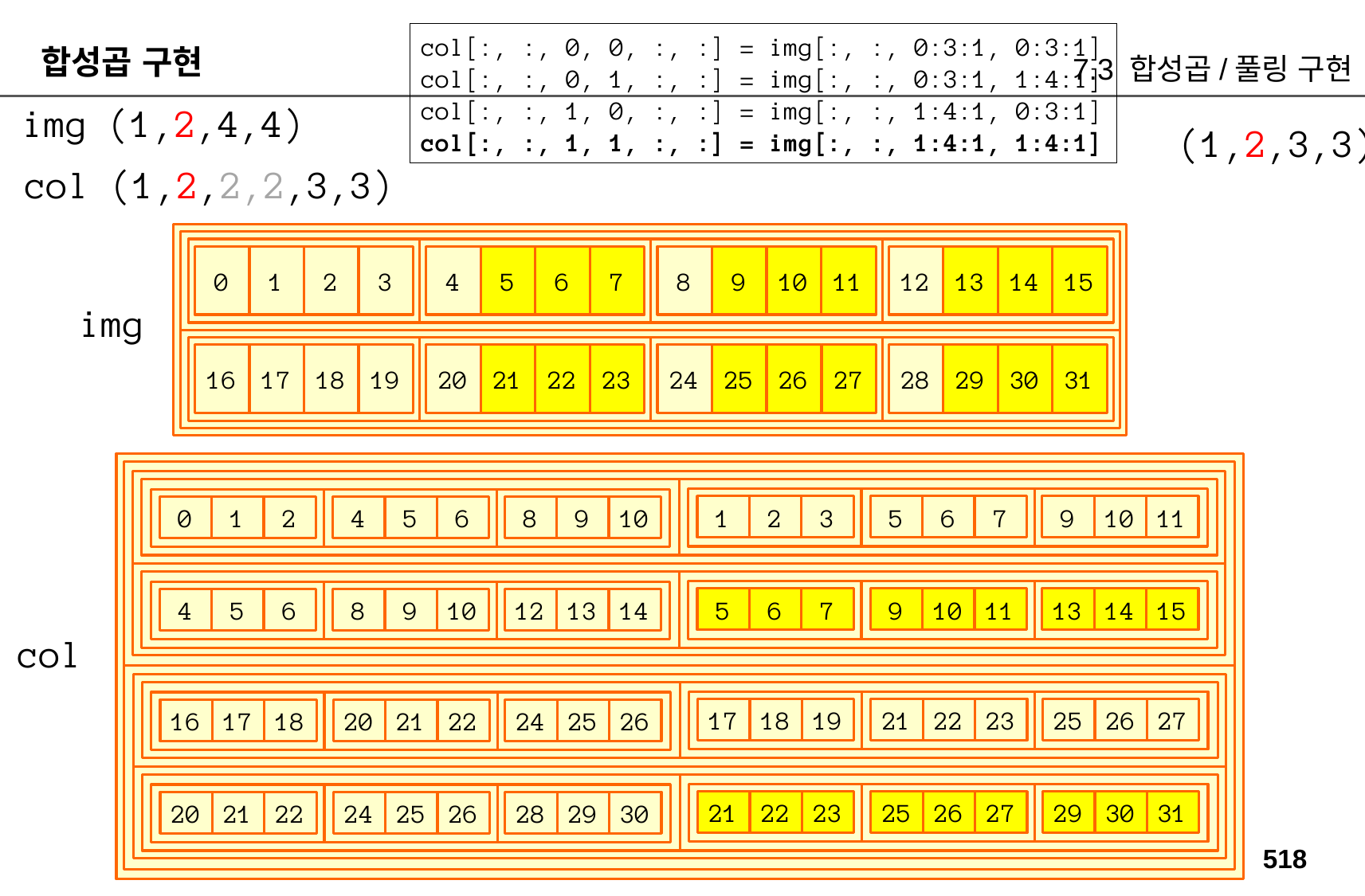

col[:, :, 0, 0, :, :] = img[:, :, 0:3:1, 0:3:1]
col[:, :, 0, 1, :, :] = img[:, :, 0:3:1, 1:4:1]
col[:, :, 1, 0, :, :] = img[:, :, 1:4:1, 0:3:1]
col[:, :, 1, 1, :, :] = img[:, :, 1:4:1, 1:4:1]
합성곱 구현
7.3 합성곱/풀링 구현
img (1,2,4,4)
(1,2,3,3)
col (1,2,2,2,3,3)

15
14
10
11
12
13
3
7
8
9
2
6
0
1
4
5
img

27
31
30
28
29
26
18
19
22
23
24
25
16
17
20
21

3
7
11
2
6
10
1
5
9
2
6
10
1
5
9
0
4
8

7
6
5
11
10
9
15
14
13
6
5
4
10
9
8
14
13
12
col

19
23
27
18
22
26
17
21
25
18
22
26
17
21
25
16
20
24

23
22
21
27
26
25
31
30
29
22
21
20
26
25
24
30
29
28